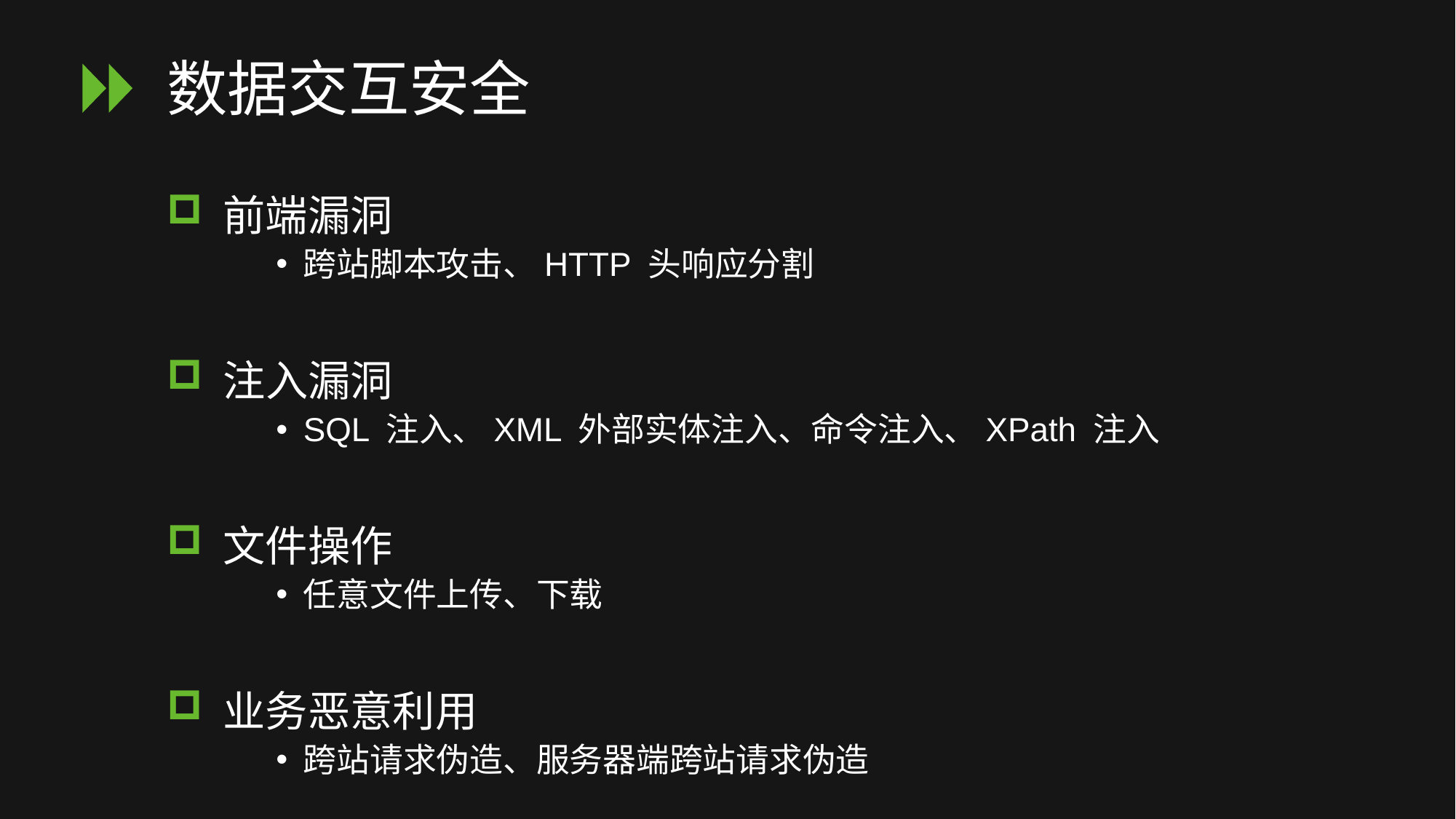

# 数据交互安全
 前端漏洞
跨站脚本攻击、HTTP 头响应分割

 注入漏洞
SQL 注入、XML 外部实体注入、命令注入、XPath 注入

 文件操作
任意文件上传、下载

 业务恶意利用
跨站请求伪造、服务器端跨站请求伪造